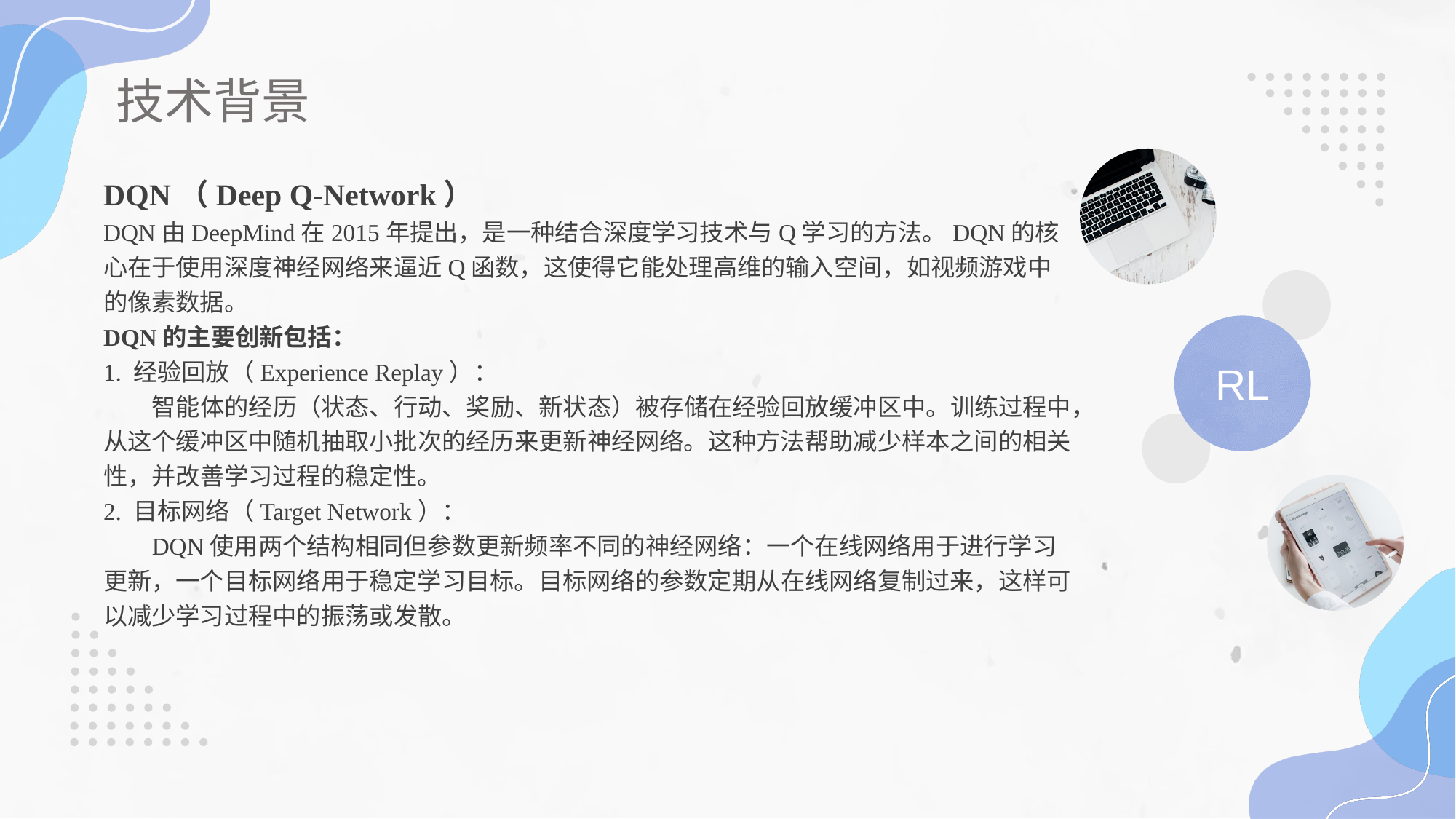

技术背景

DQN（Deep Q-Network）
DQN由DeepMind在2015年提出，是一种结合深度学习技术与Q学习的方法。DQN的核心在于使用深度神经网络来逼近Q函数，这使得它能处理高维的输入空间，如视频游戏中的像素数据。
DQN的主要创新包括：
1. 经验回放（Experience Replay）：
智能体的经历（状态、行动、奖励、新状态）被存储在经验回放缓冲区中。训练过程中，从这个缓冲区中随机抽取小批次的经历来更新神经网络。这种方法帮助减少样本之间的相关性，并改善学习过程的稳定性。
2. 目标网络（Target Network）：
DQN使用两个结构相同但参数更新频率不同的神经网络：一个在线网络用于进行学习更新，一个目标网络用于稳定学习目标。目标网络的参数定期从在线网络复制过来，这样可以减少学习过程中的振荡或发散。

RL